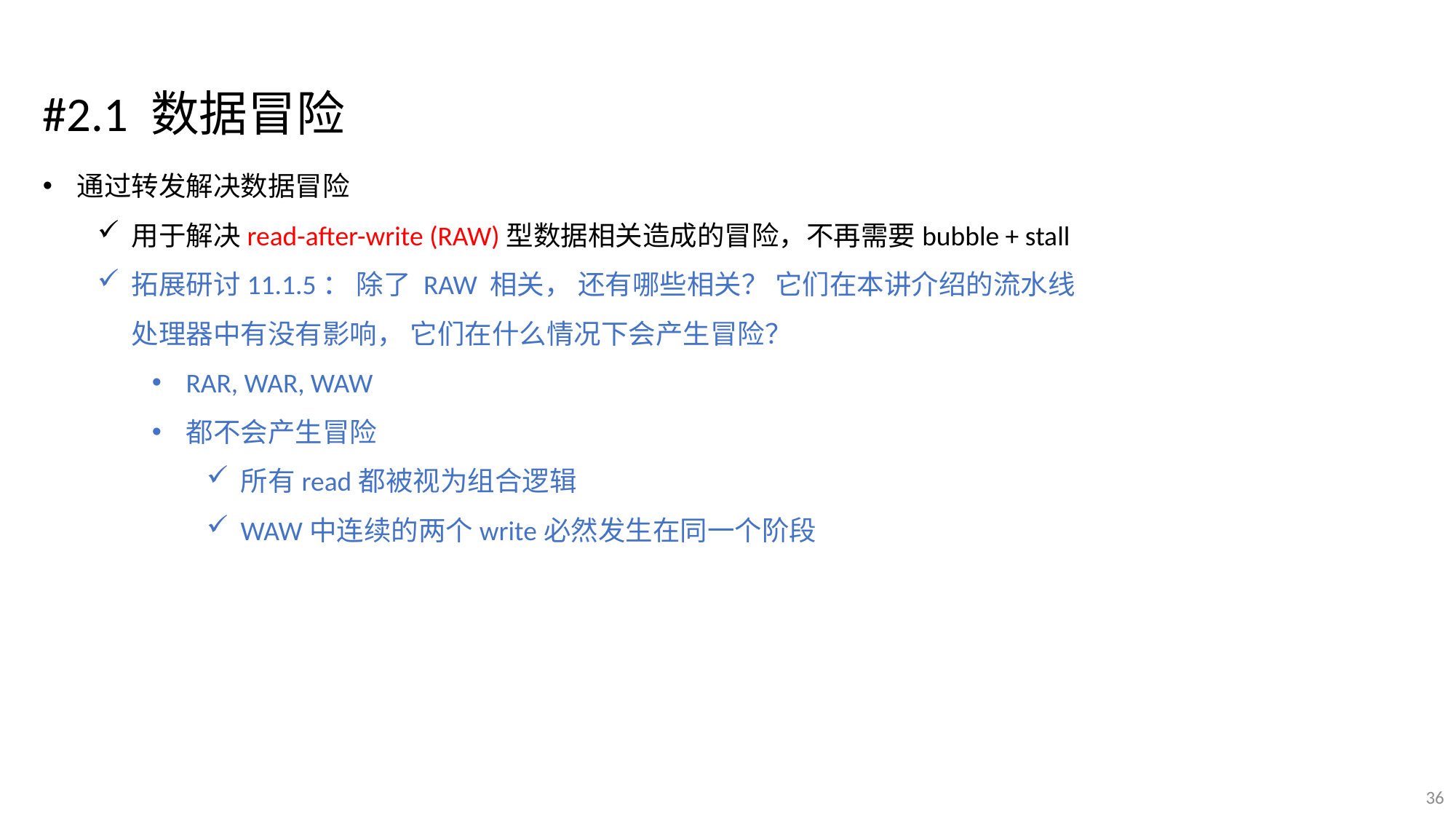

#2.1 数据冒险
通过转发解决数据冒险
用于解决read-after-write (RAW)型数据相关造成的冒险，不再需要bubble + stall
拓展研讨11.1.5： 除了 RAW 相关， 还有哪些相关？ 它们在本讲介绍的流水线处理器中有没有影响， 它们在什么情况下会产生冒险？
RAR, WAR, WAW
都不会产生冒险
所有read都被视为组合逻辑
WAW中连续的两个write必然发生在同一个阶段
36